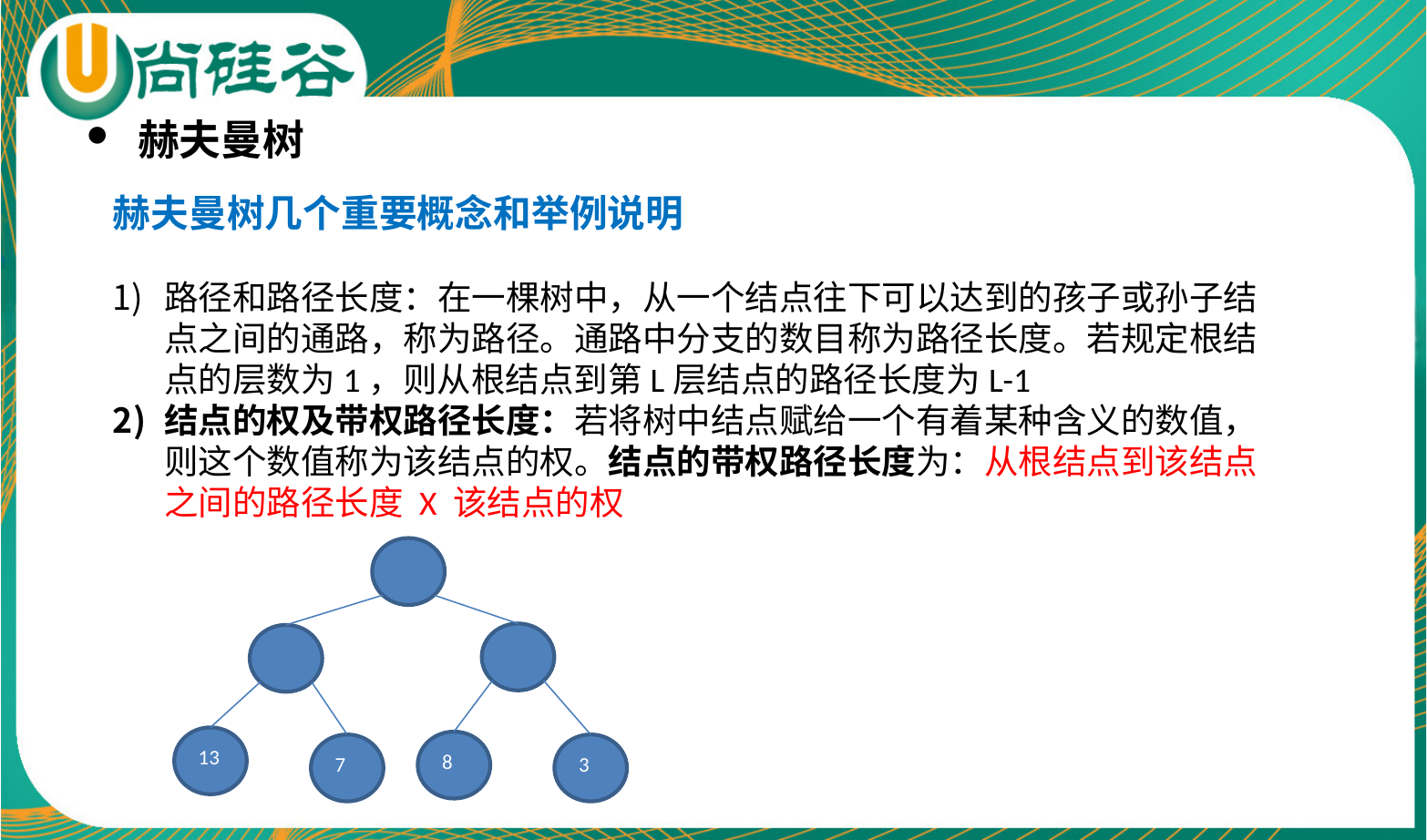

赫夫曼树
赫夫曼树几个重要概念和举例说明

路径和路径长度：在一棵树中，从一个结点往下可以达到的孩子或孙子结点之间的通路，称为路径。通路中分支的数目称为路径长度。若规定根结点的层数为1，则从根结点到第L层结点的路径长度为L-1
结点的权及带权路径长度：若将树中结点赋给一个有着某种含义的数值，则这个数值称为该结点的权。结点的带权路径长度为：从根结点到该结点之间的路径长度 X 该结点的权

13
8
7
3